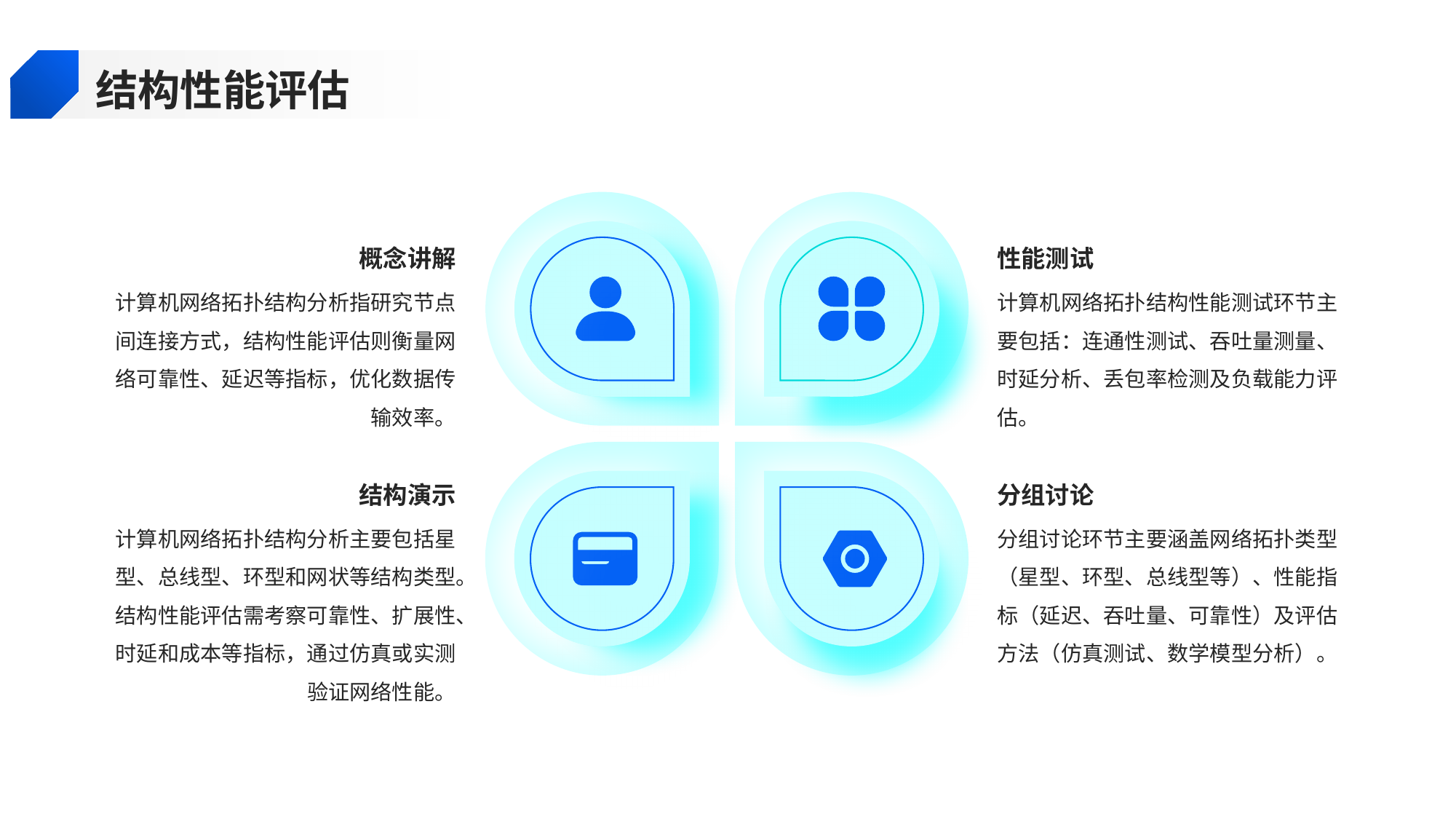

结构性能评估

概念讲解
性能测试

计算机网络拓扑结构分析指研究节点间连接方式，结构性能评估则衡量网络可靠性、延迟等指标，优化数据传输效率。
计算机网络拓扑结构性能测试环节主要包括：连通性测试、吞吐量测量、时延分析、丢包率检测及负载能力评估。

结构演示
分组讨论

计算机网络拓扑结构分析主要包括星型、总线型、环型和网状等结构类型。结构性能评估需考察可靠性、扩展性、时延和成本等指标，通过仿真或实测验证网络性能。
分组讨论环节主要涵盖网络拓扑类型（星型、环型、总线型等）、性能指标（延迟、吞吐量、可靠性）及评估方法（仿真测试、数学模型分析）。